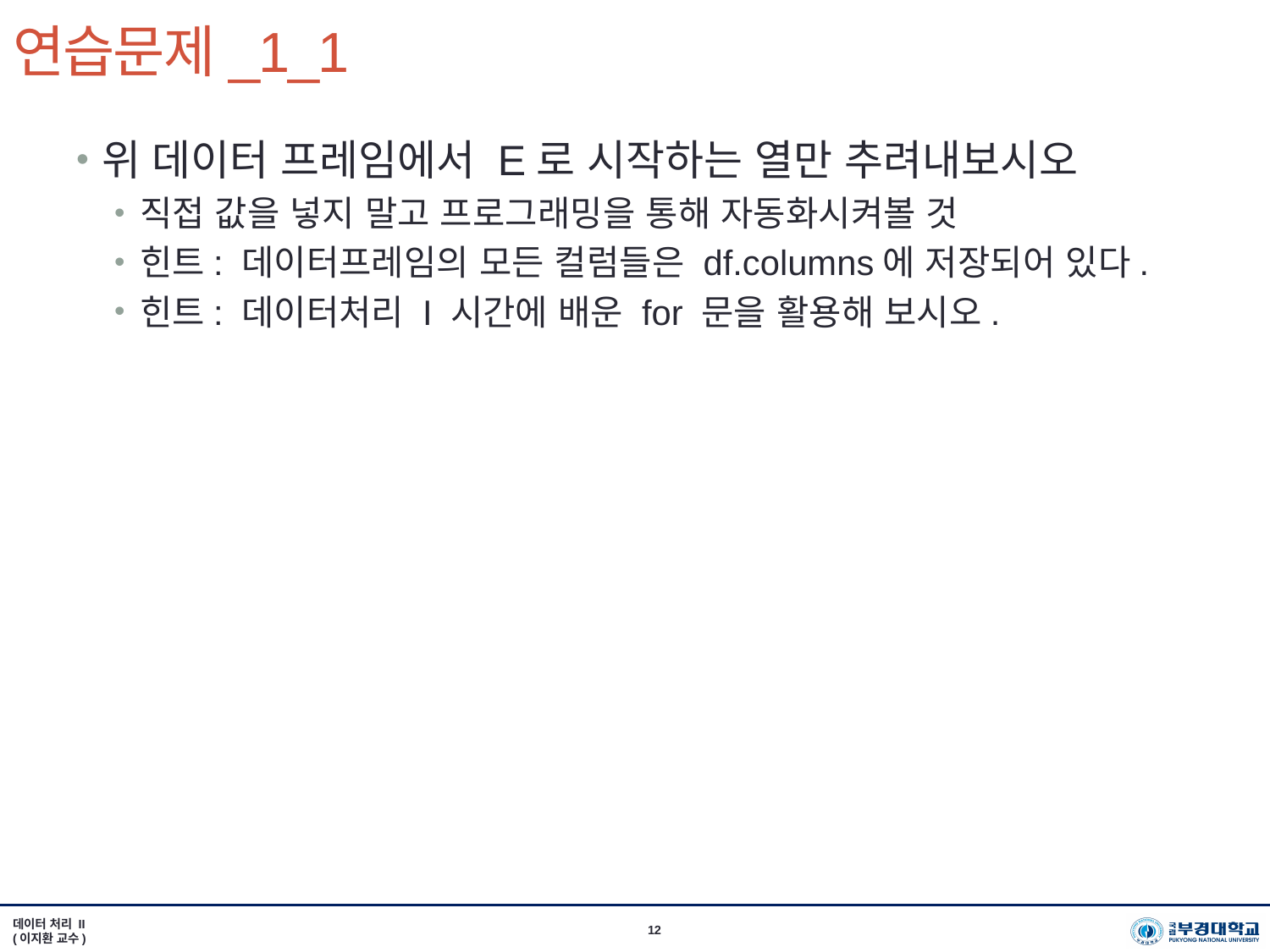

# 연습문제_1_1
위 데이터 프레임에서 E로 시작하는 열만 추려내보시오
직접 값을 넣지 말고 프로그래밍을 통해 자동화시켜볼 것
힌트: 데이터프레임의 모든 컬럼들은 df.columns에 저장되어 있다.
힌트: 데이터처리 I 시간에 배운 for 문을 활용해 보시오.
데이터 처리 II
(이지환 교수)